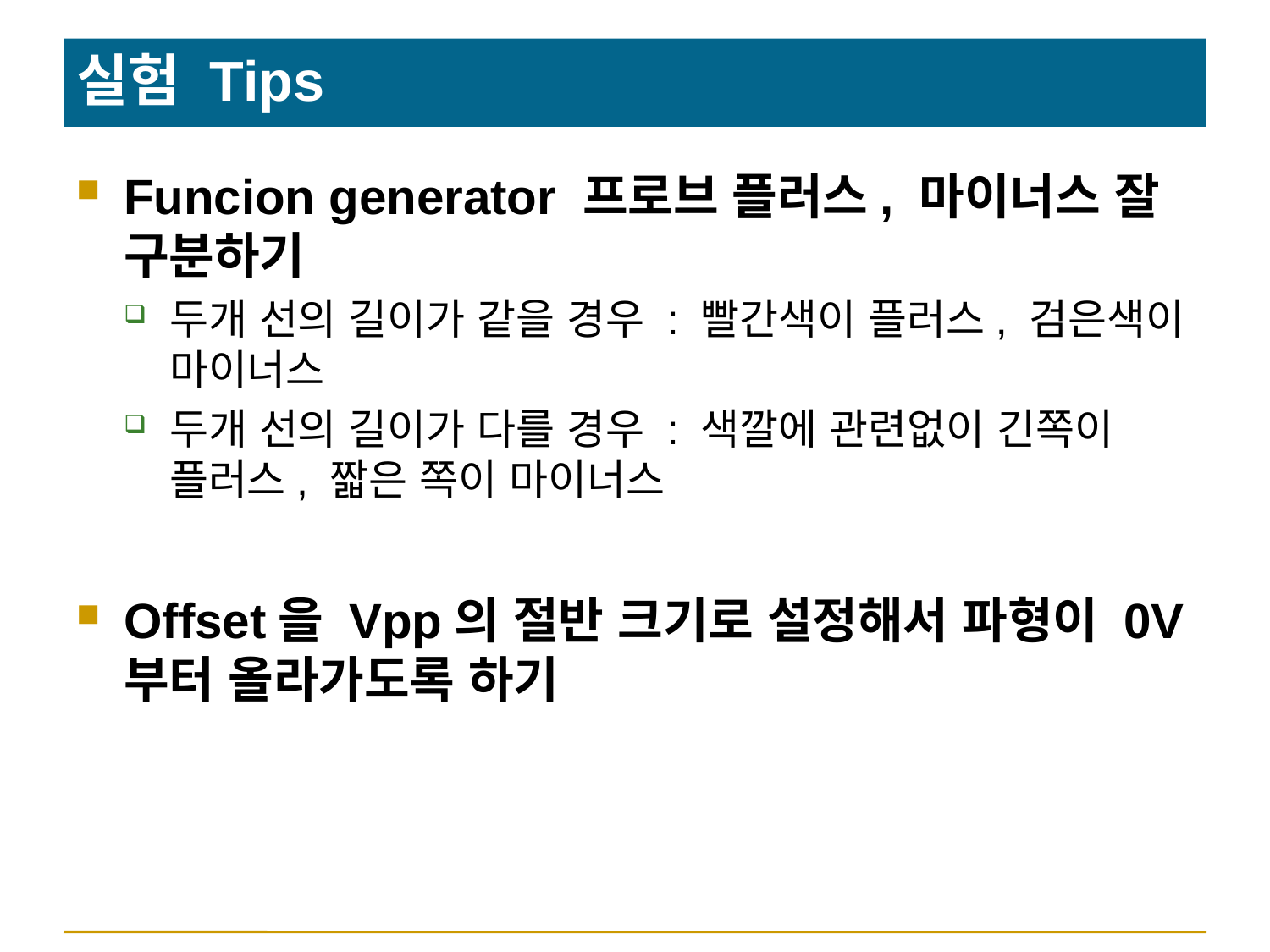

# 실험 Tips
Funcion generator 프로브 플러스, 마이너스 잘 구분하기
두개 선의 길이가 같을 경우 : 빨간색이 플러스, 검은색이 마이너스
두개 선의 길이가 다를 경우 : 색깔에 관련없이 긴쪽이 플러스, 짧은 쪽이 마이너스

Offset을 Vpp의 절반 크기로 설정해서 파형이 0V부터 올라가도록 하기